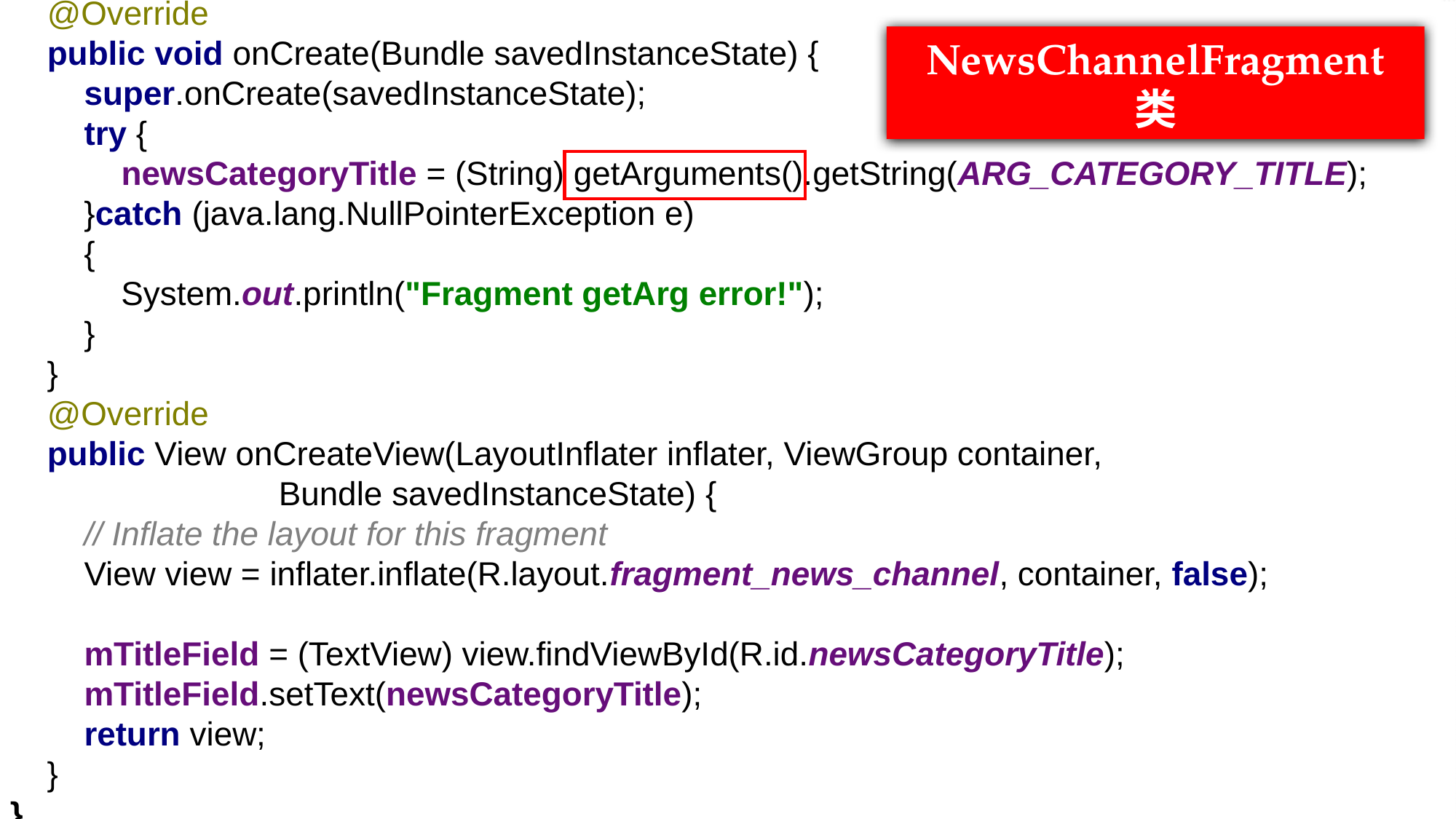

@Override
    public void onCreate(Bundle savedInstanceState) {
        super.onCreate(savedInstanceState);
        try {
            newsCategoryTitle = (String) getArguments().getString(ARG_CATEGORY_TITLE);
        }catch (java.lang.NullPointerException e)
        {
            System.out.println("Fragment getArg error!");
        }
    }
    @Override
    public View onCreateView(LayoutInflater inflater, ViewGroup container,
                             Bundle savedInstanceState) {
        // Inflate the layout for this fragment
        View view = inflater.inflate(R.layout.fragment_news_channel, container, false);
        mTitleField = (TextView) view.findViewById(R.id.newsCategoryTitle);
        mTitleField.setText(newsCategoryTitle);
        return view;
    }
}
NewsChannelFragment 类